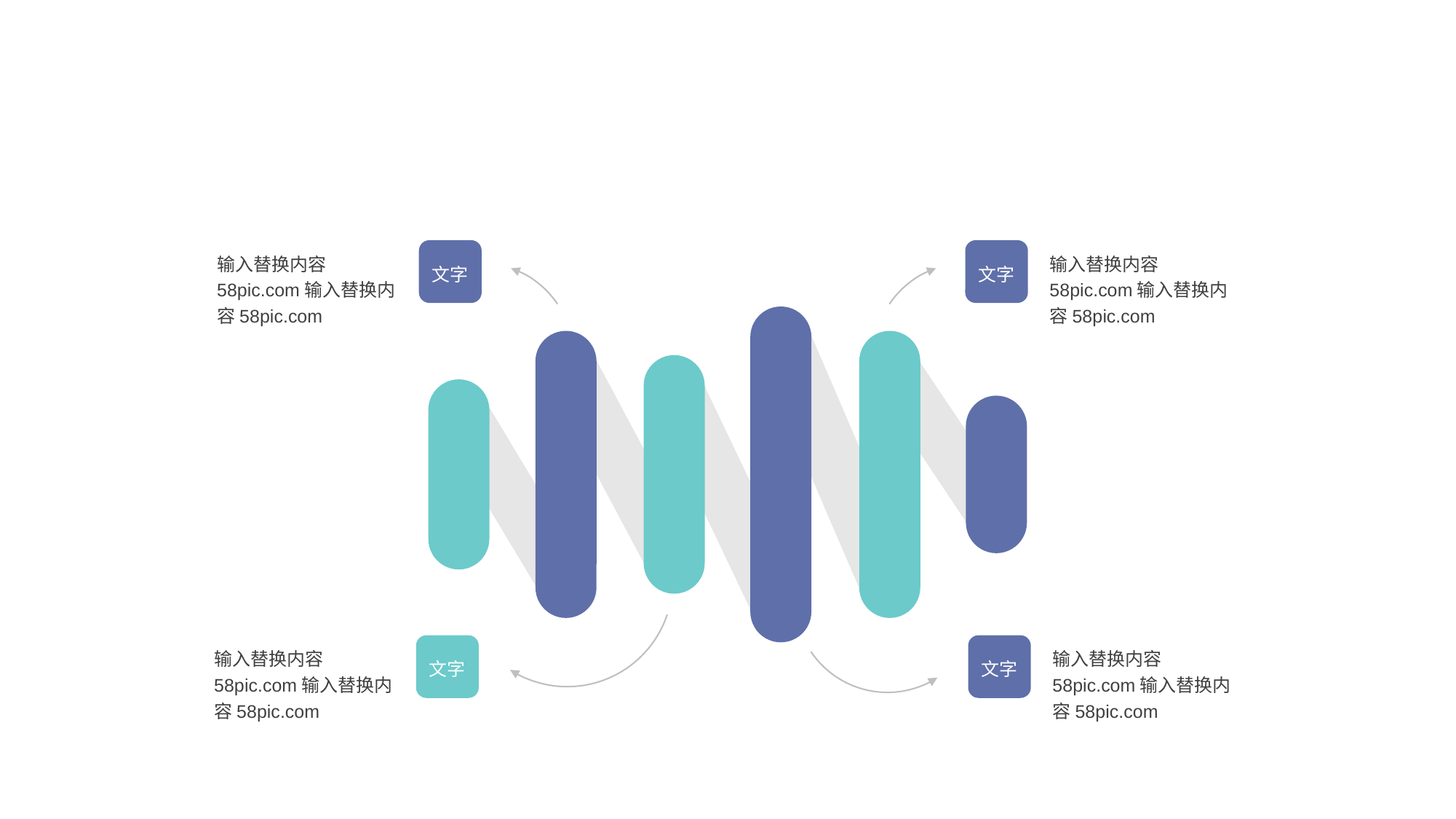

文字
文字
输入替换内容58pic.com输入替换内容58pic.com
输入替换内容58pic.com输入替换内容58pic.com

文字
文字
输入替换内容58pic.com输入替换内容58pic.com
输入替换内容58pic.com输入替换内容58pic.com